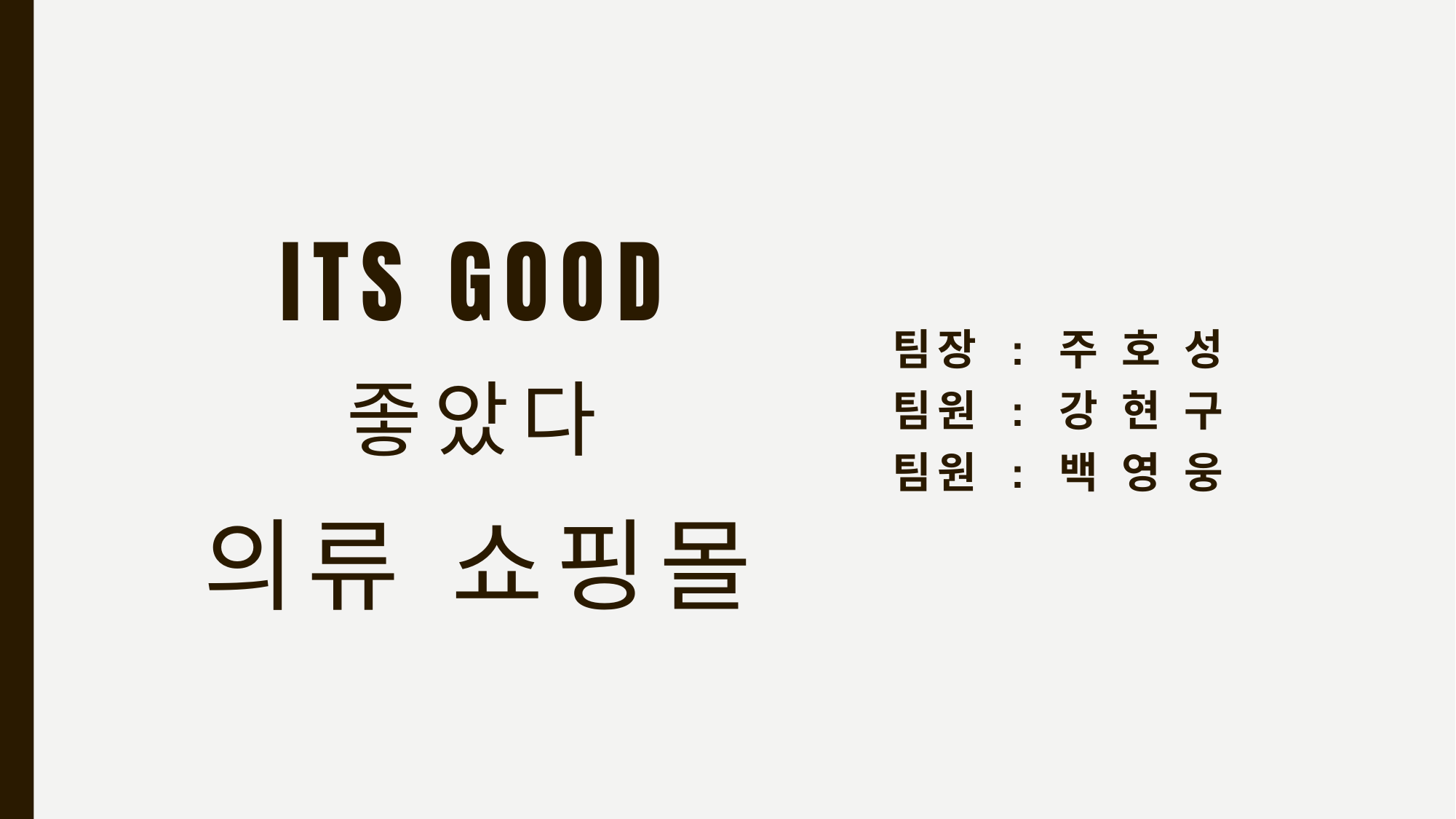

# Its Good 좋았다 의류 쇼핑몰
팀장 : 주 호 성
팀원 : 강 현 구
팀원 : 백 영 웅